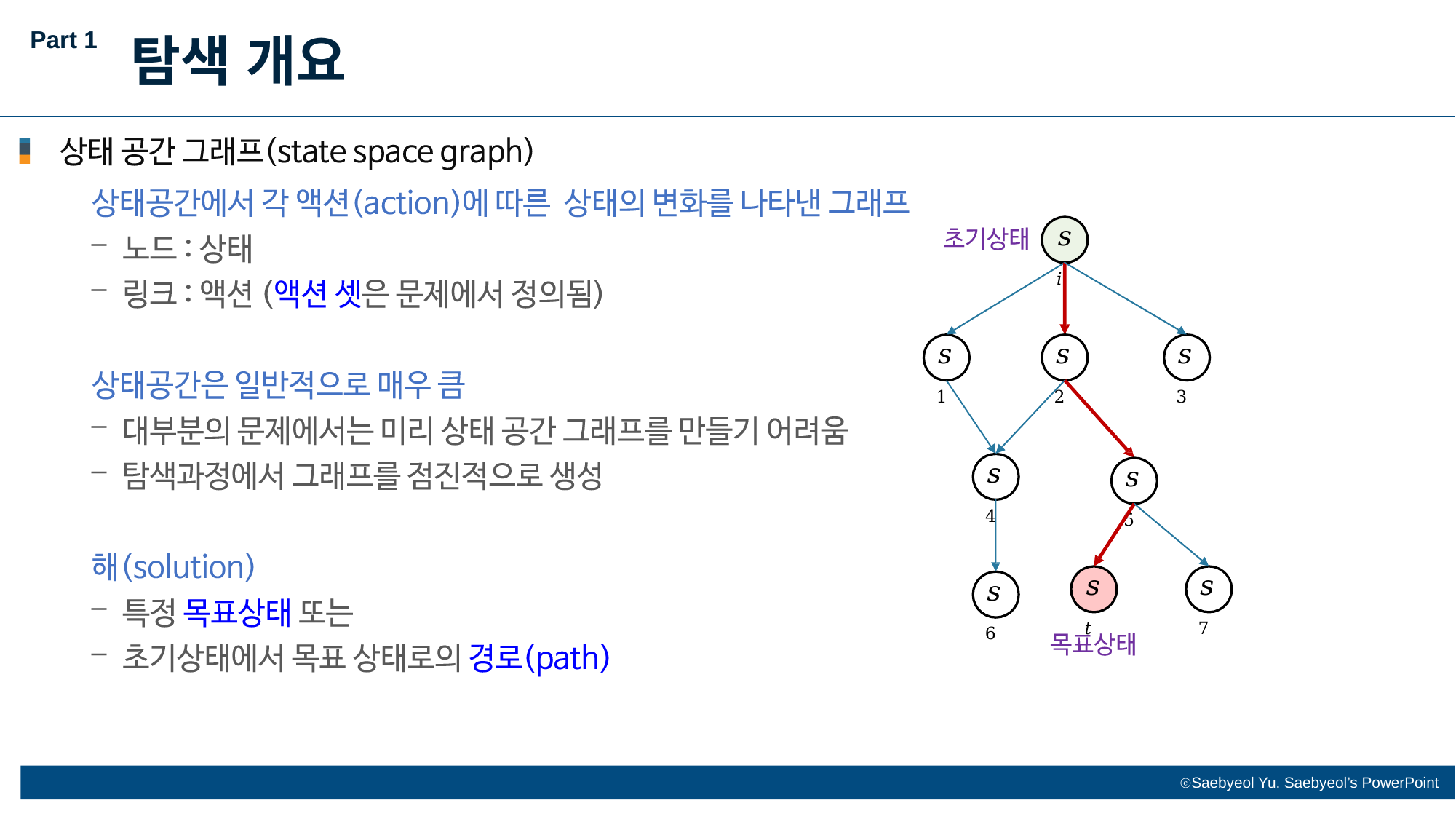

Part 1
탐색 개요

𝑠𝑖

𝑠1
𝑠2
𝑠3

𝑠4

𝑠5

𝑠𝑡
𝑠7

𝑠6